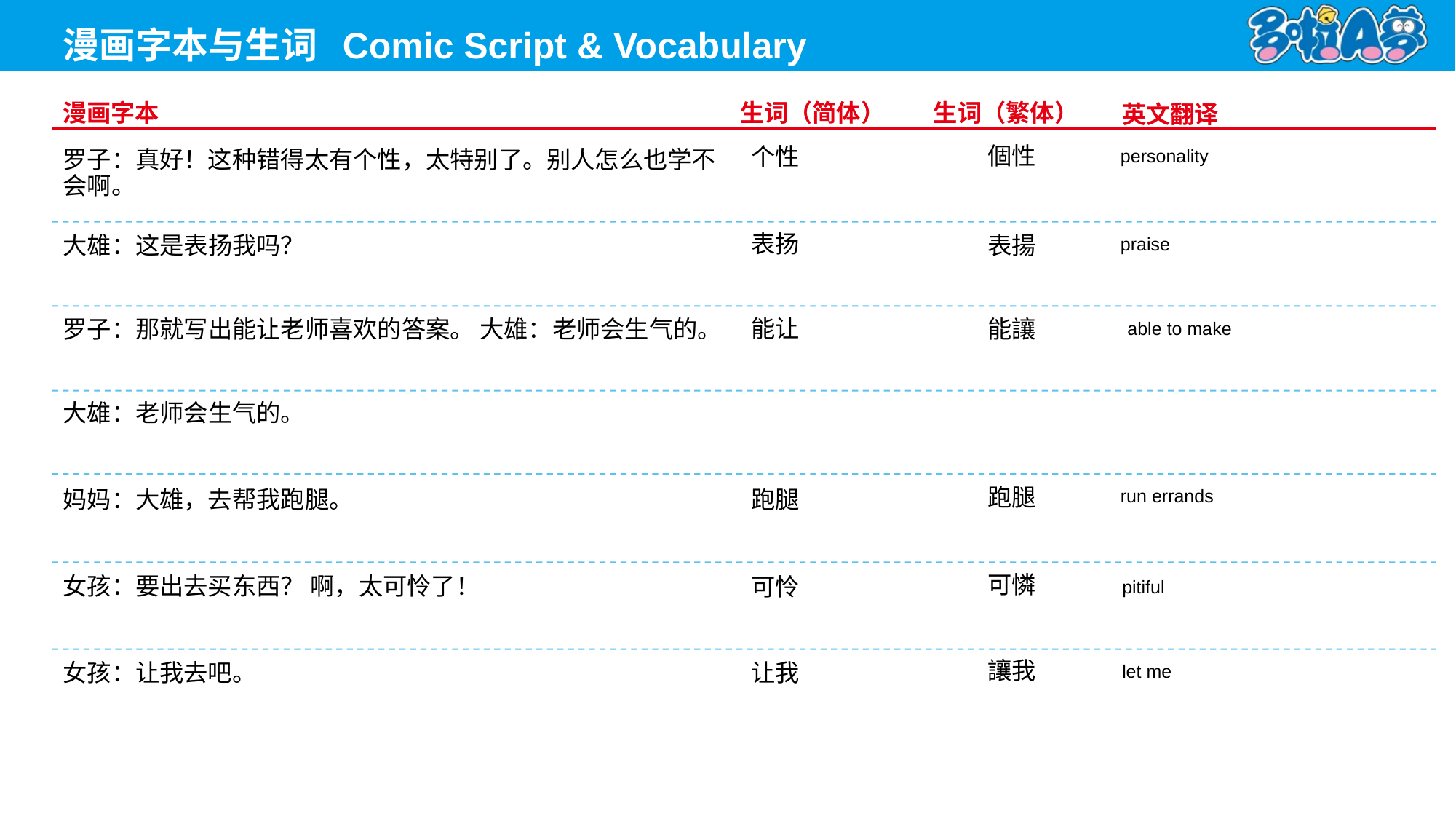

personality
個性
个性
罗子：真好！这种错得太有个性，太特别了。别人怎么也学不会啊。

praise
表扬
表揚
大雄：这是表扬我吗？

 able to make
能让
能讓
罗子：那就写出能让老师喜欢的答案。 大雄：老师会生气的。

大雄：老师会生气的。

run errands
跑腿
跑腿
妈妈：大雄，去帮我跑腿。

可憐
pitiful
可怜
女孩：要出去买东西？ 啊，太可怜了！

讓我
let me
让我
女孩：让我去吧。